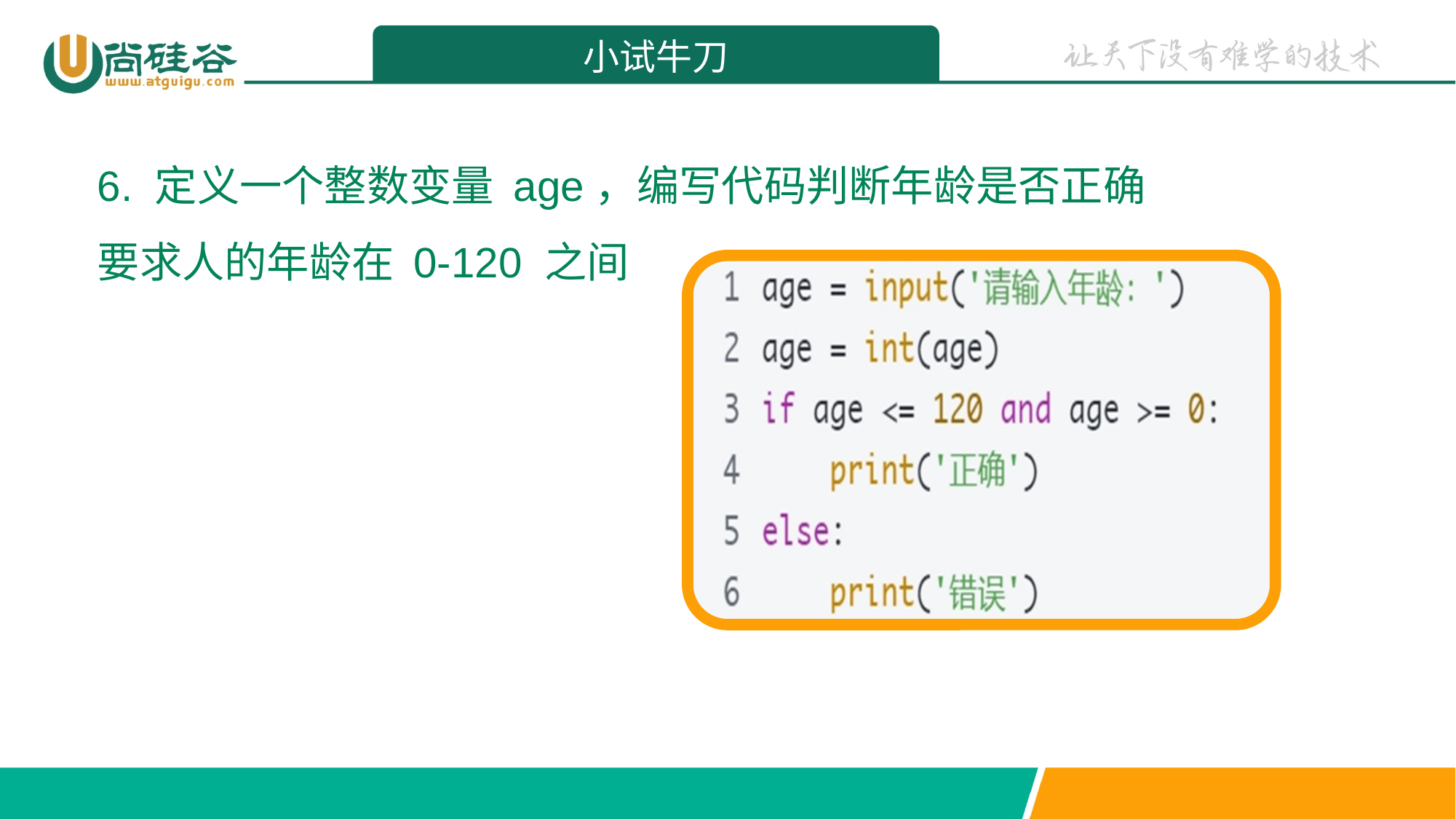

小试牛刀
6. 定义一个整数变量 age，编写代码判断年龄是否正确
要求人的年龄在 0-120 之间